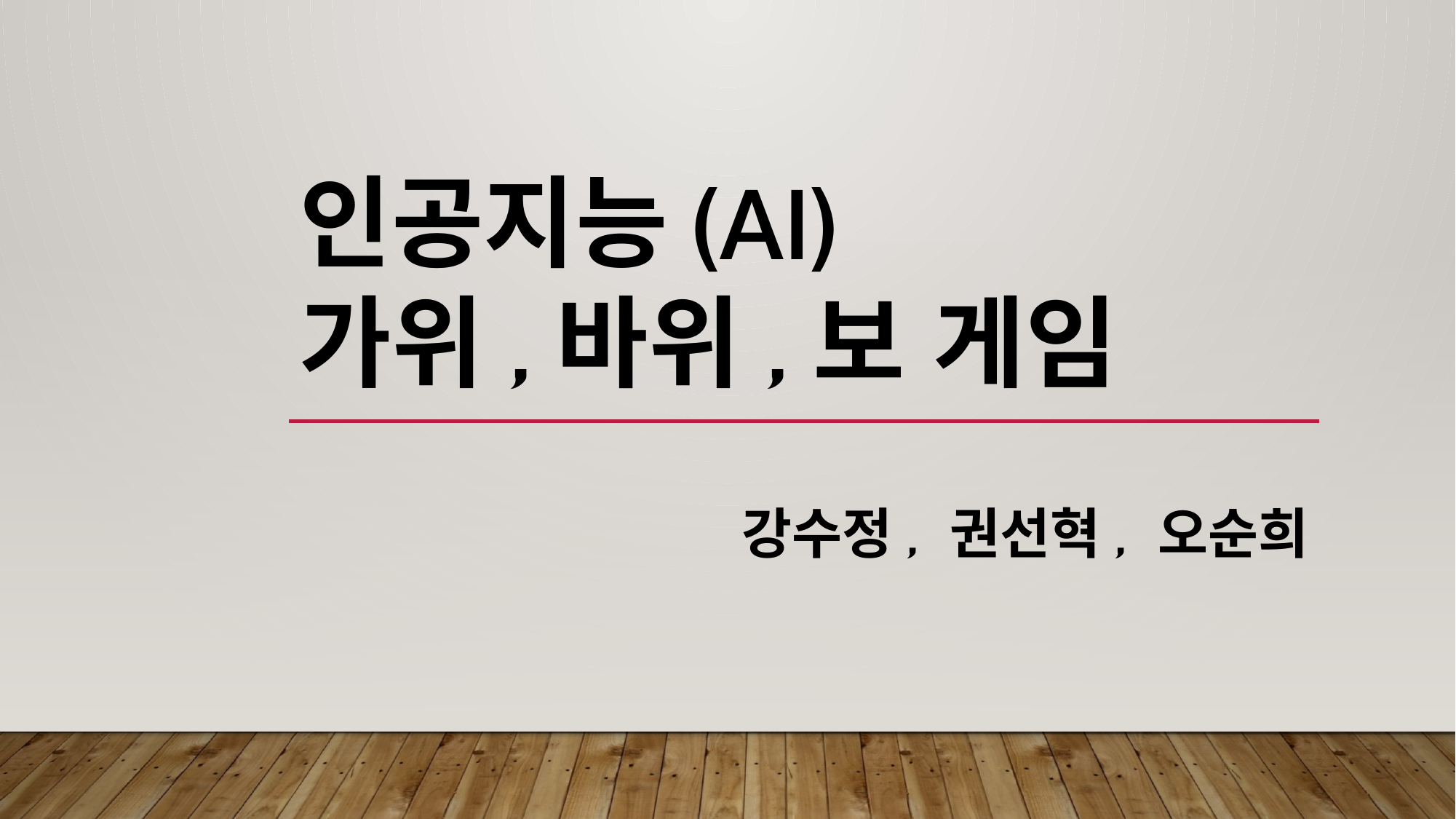

# 인공지능(AI) 가위,바위,보 게임
강수정, 권선혁, 오순희